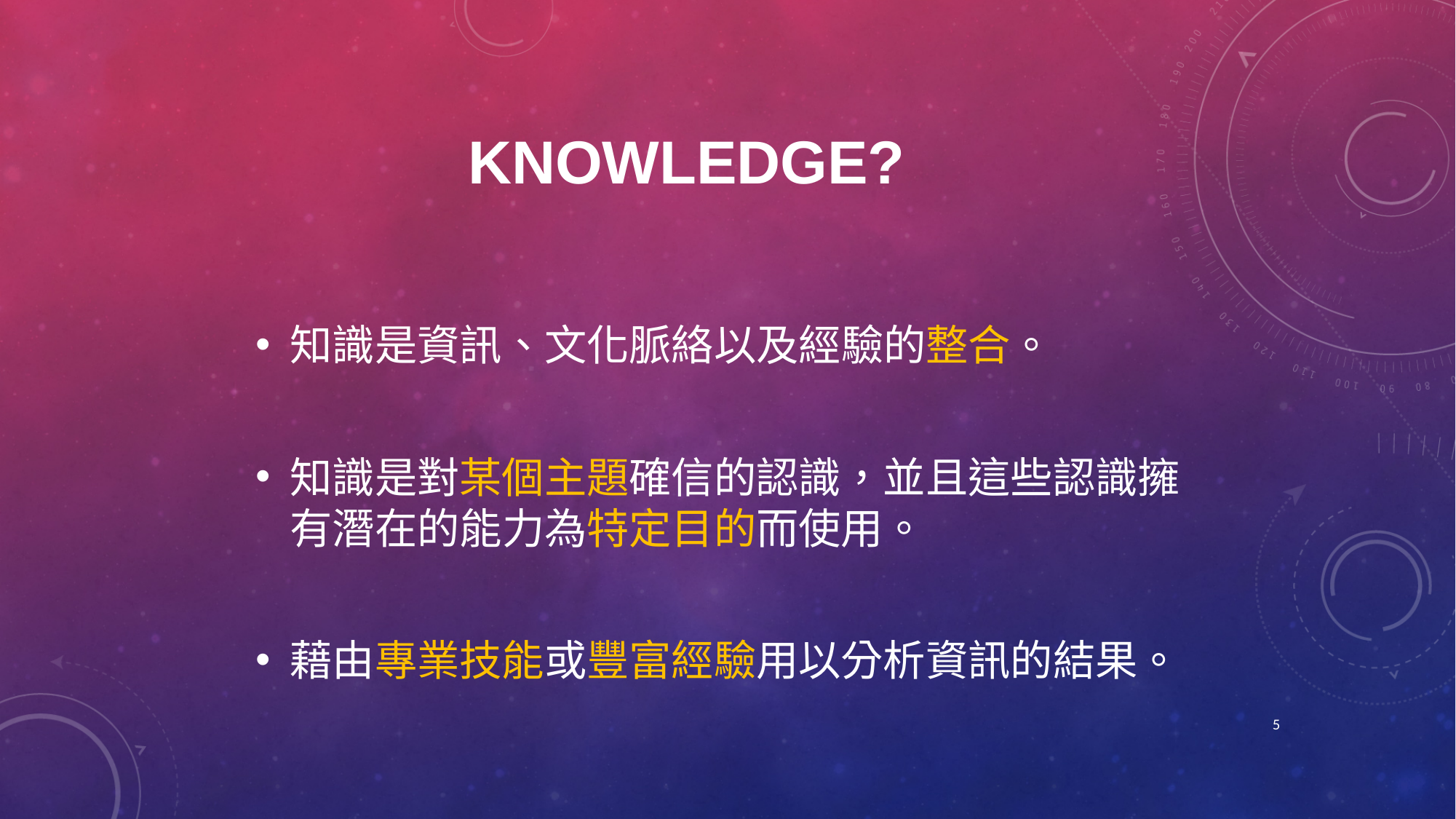

# Knowledge?
知識是資訊、文化脈絡以及經驗的整合。

知識是對某個主題確信的認識，並且這些認識擁有潛在的能力為特定目的而使用。

藉由專業技能或豐富經驗用以分析資訊的結果。
5